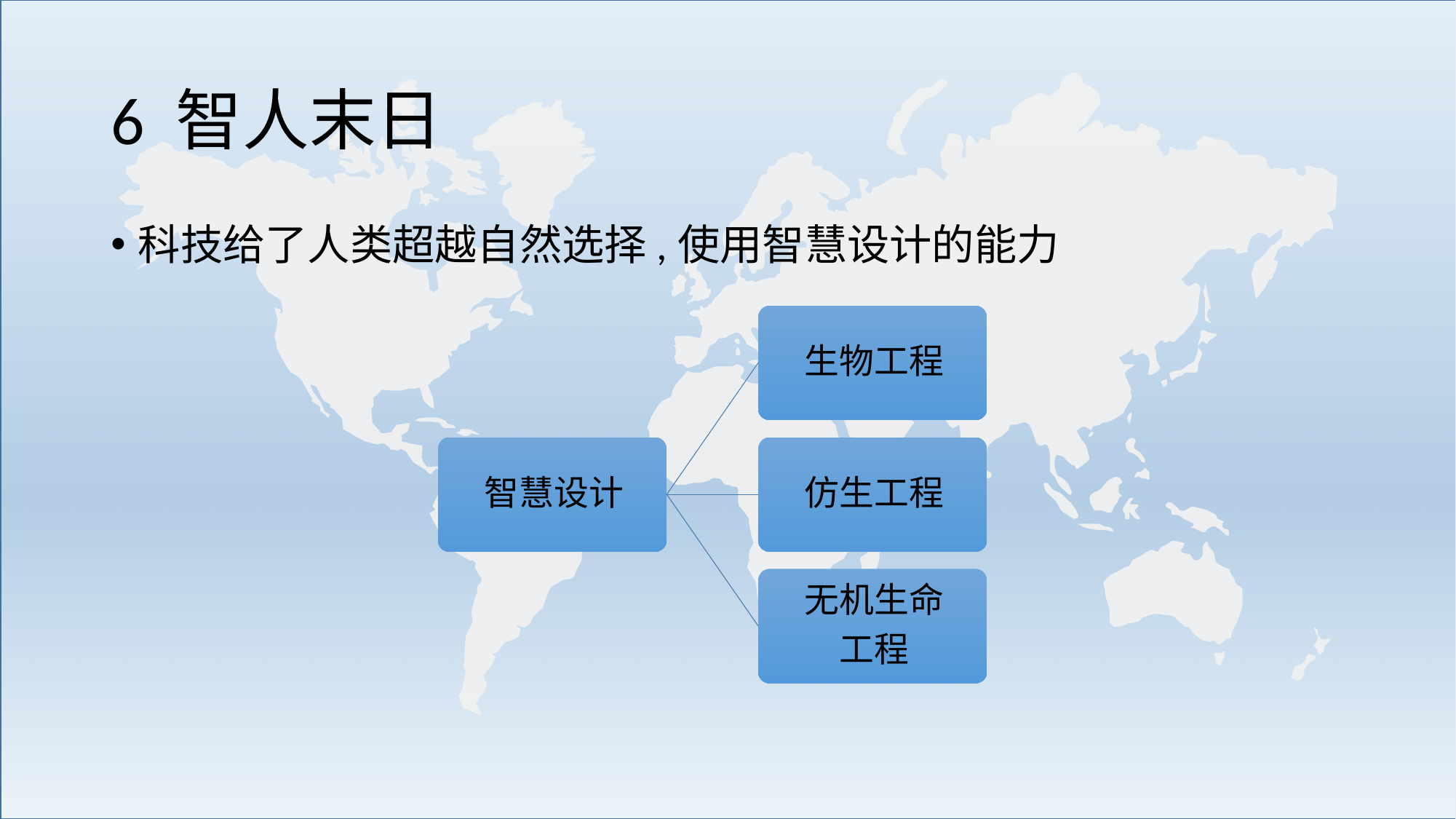

# 6 智人末日
科技给了人类超越自然选择,使用智慧设计的能力

智慧设计

生物工程

仿生工程

无机生命
工程